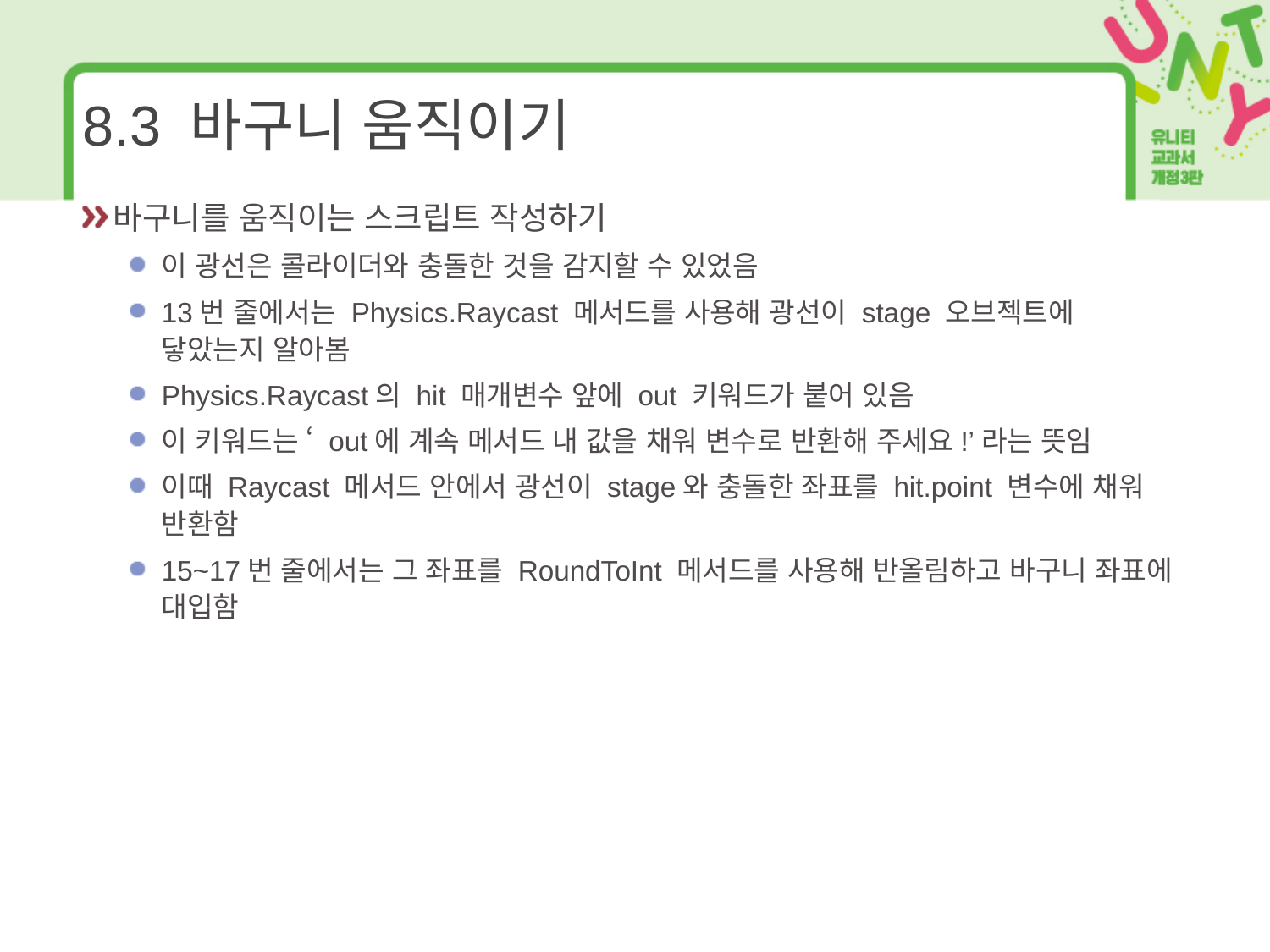

# 8.3 바구니 움직이기
바구니를 움직이는 스크립트 작성하기
이 광선은 콜라이더와 충돌한 것을 감지할 수 있었음
13번 줄에서는 Physics.Raycast 메서드를 사용해 광선이 stage 오브젝트에 닿았는지 알아봄
Physics.Raycast의 hit 매개변수 앞에 out 키워드가 붙어 있음
이 키워드는 ‘ out에 계속 메서드 내 값을 채워 변수로 반환해 주세요!’라는 뜻임
이때 Raycast 메서드 안에서 광선이 stage와 충돌한 좌표를 hit.point 변수에 채워 반환함
15~17번 줄에서는 그 좌표를 RoundToInt 메서드를 사용해 반올림하고 바구니 좌표에 대입함